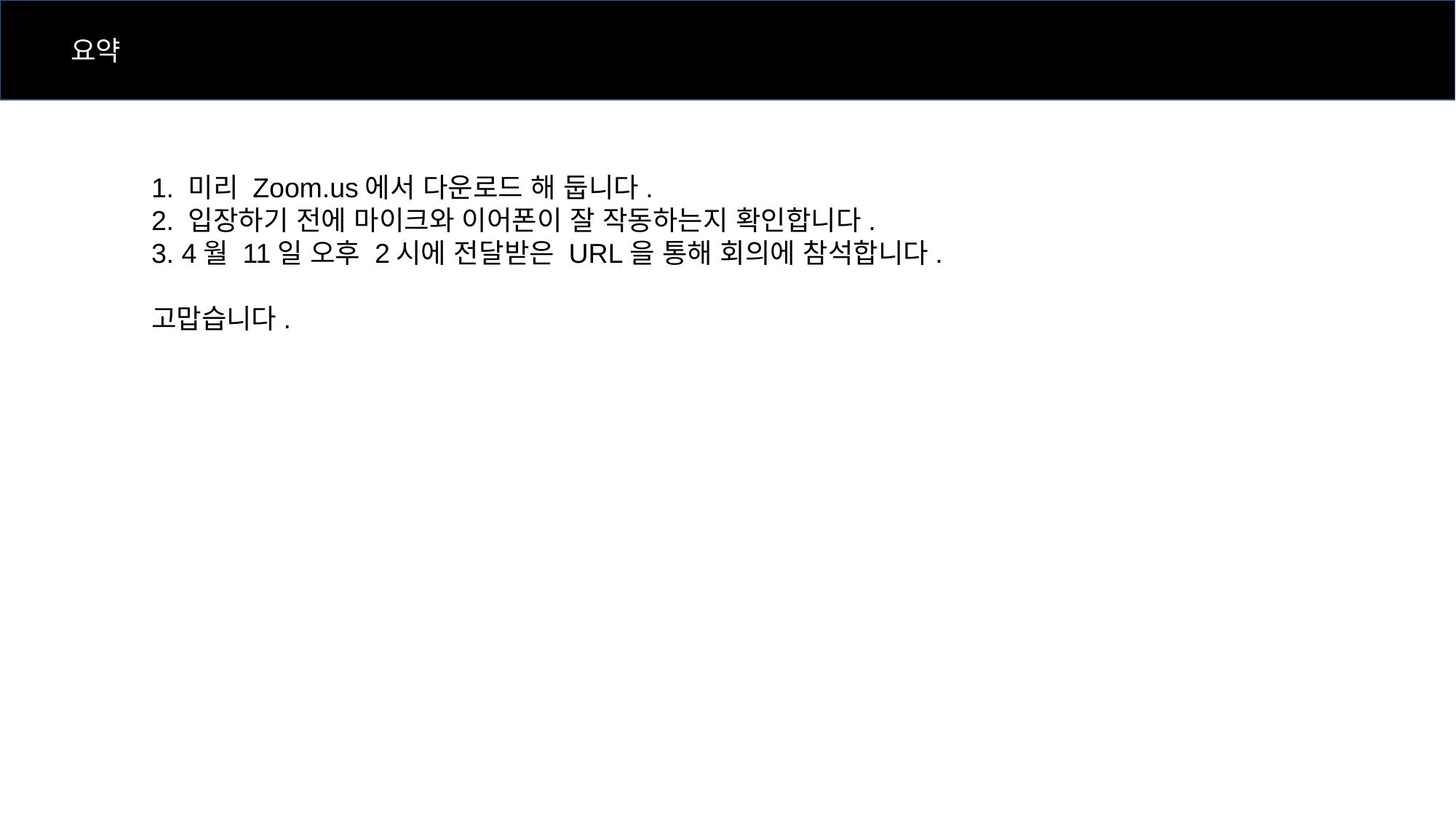

요약
1. 미리 Zoom.us에서 다운로드 해 둡니다.
2. 입장하기 전에 마이크와 이어폰이 잘 작동하는지 확인합니다.
3. 4월 11일 오후 2시에 전달받은 URL을 통해 회의에 참석합니다.

고맙습니다.